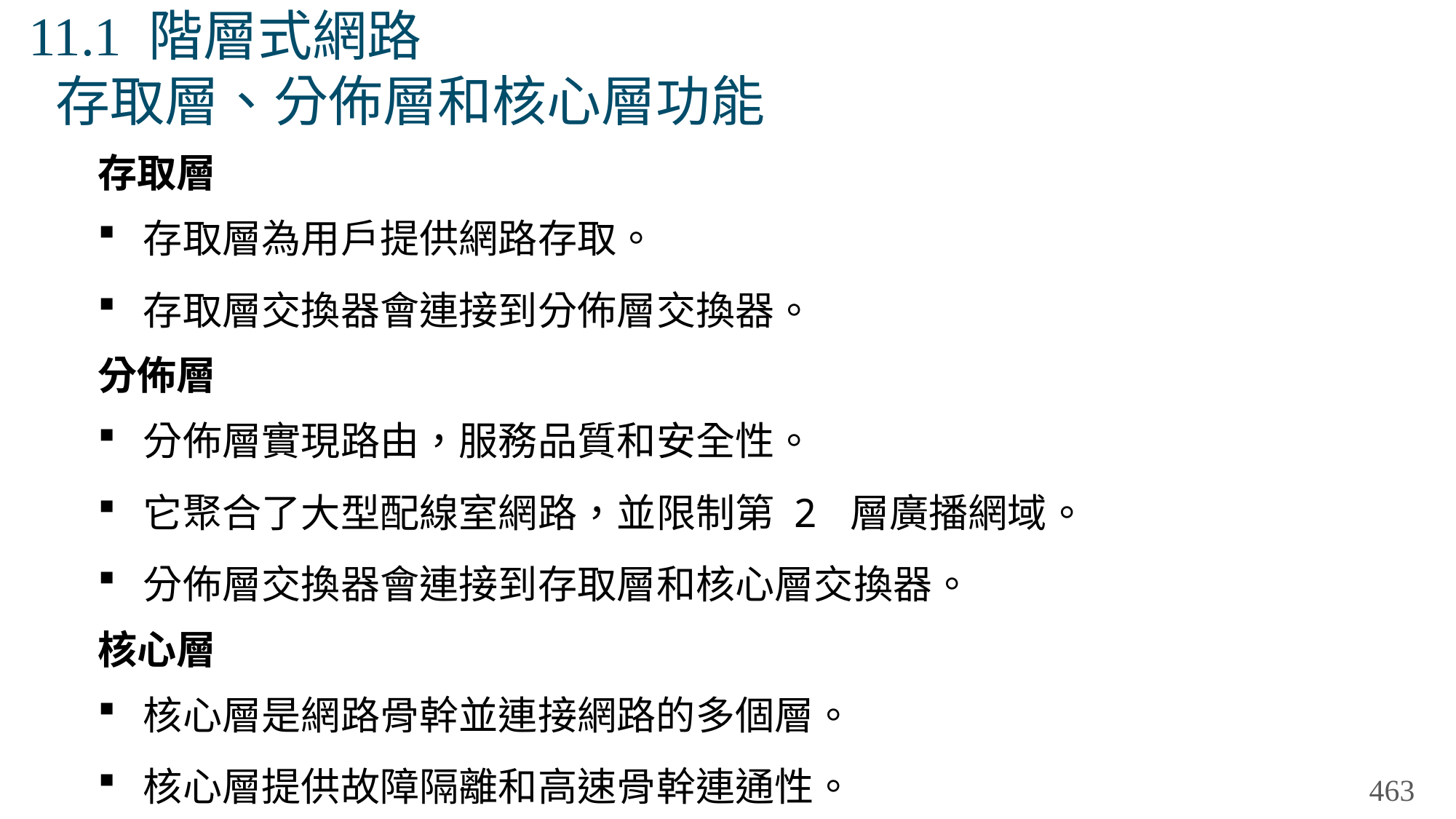

# 11.1 階層式網路 存取層、分佈層和核心層功能
存取層
存取層為用戶提供網路存取。
存取層交換器會連接到分佈層交換器。
分佈層
分佈層實現路由，服務品質和安全性。
它聚合了大型配線室網路，並限制第 2 層廣播網域。
分佈層交換器會連接到存取層和核心層交換器。
核心層
核心層是網路骨幹並連接網路的多個層。
核心層提供故障隔離和高速骨幹連通性。
463